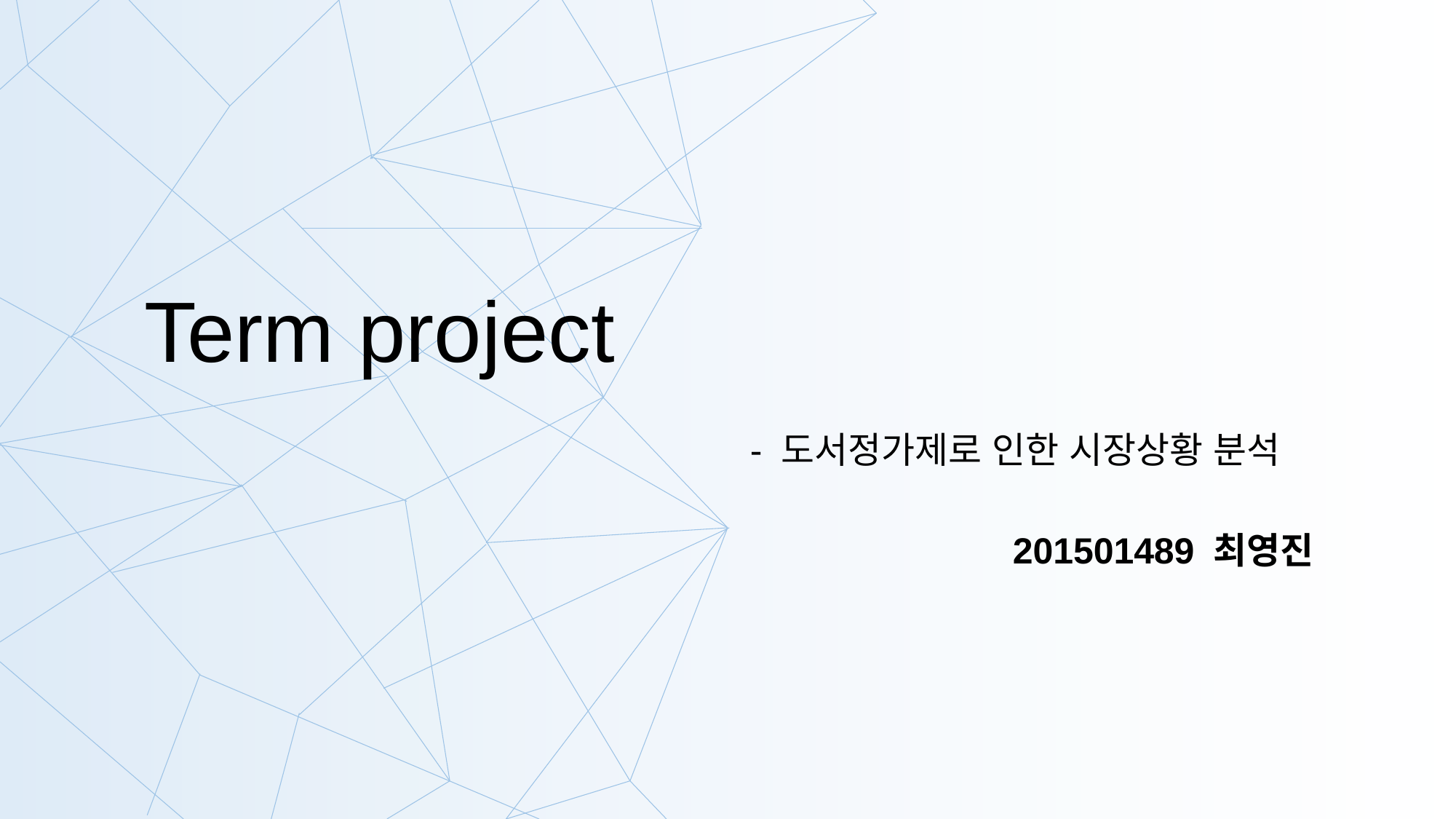

Term project
- 도서정가제로 인한 시장상황 분석
201501489 최영진